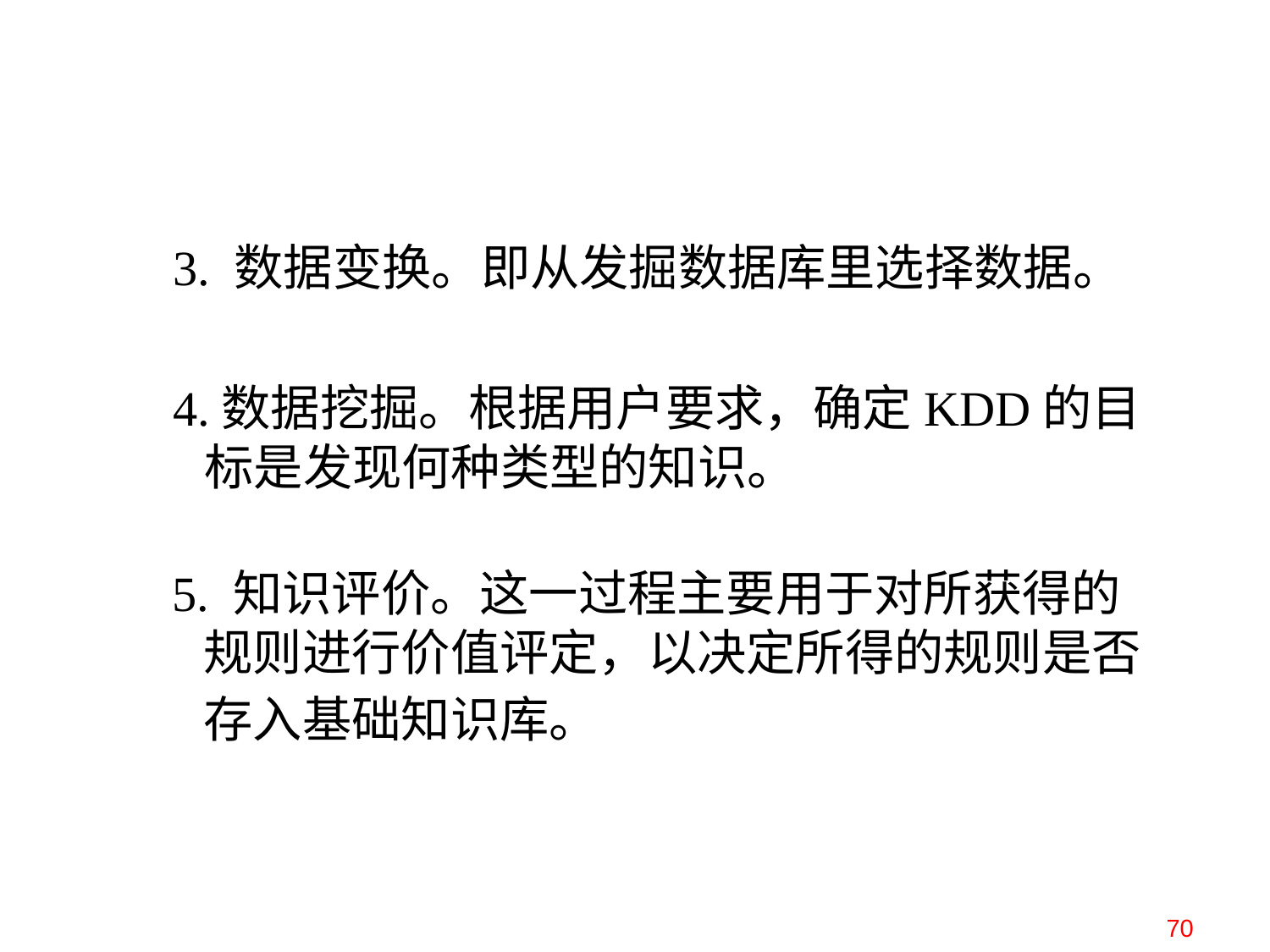

3. 数据变换。即从发掘数据库里选择数据。
4.数据挖掘。根据用户要求，确定KDD的目标是发现何种类型的知识。
5. 知识评价。这一过程主要用于对所获得的规则进行价值评定，以决定所得的规则是否存入基础知识库。
70